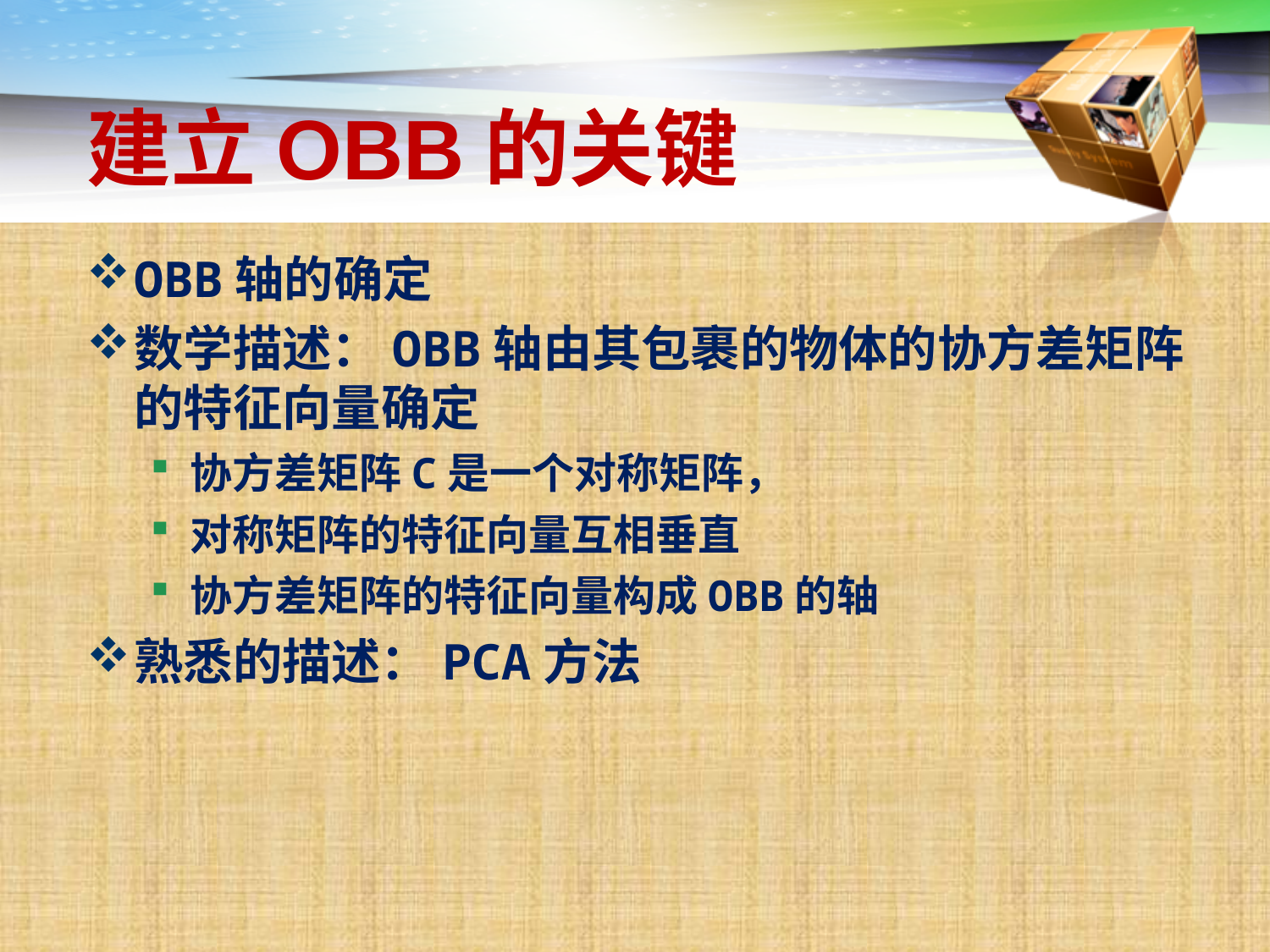

# 建立OBB的关键
OBB轴的确定
数学描述：OBB轴由其包裹的物体的协方差矩阵的特征向量确定
协方差矩阵C是一个对称矩阵，
对称矩阵的特征向量互相垂直
协方差矩阵的特征向量构成OBB的轴
熟悉的描述：PCA方法